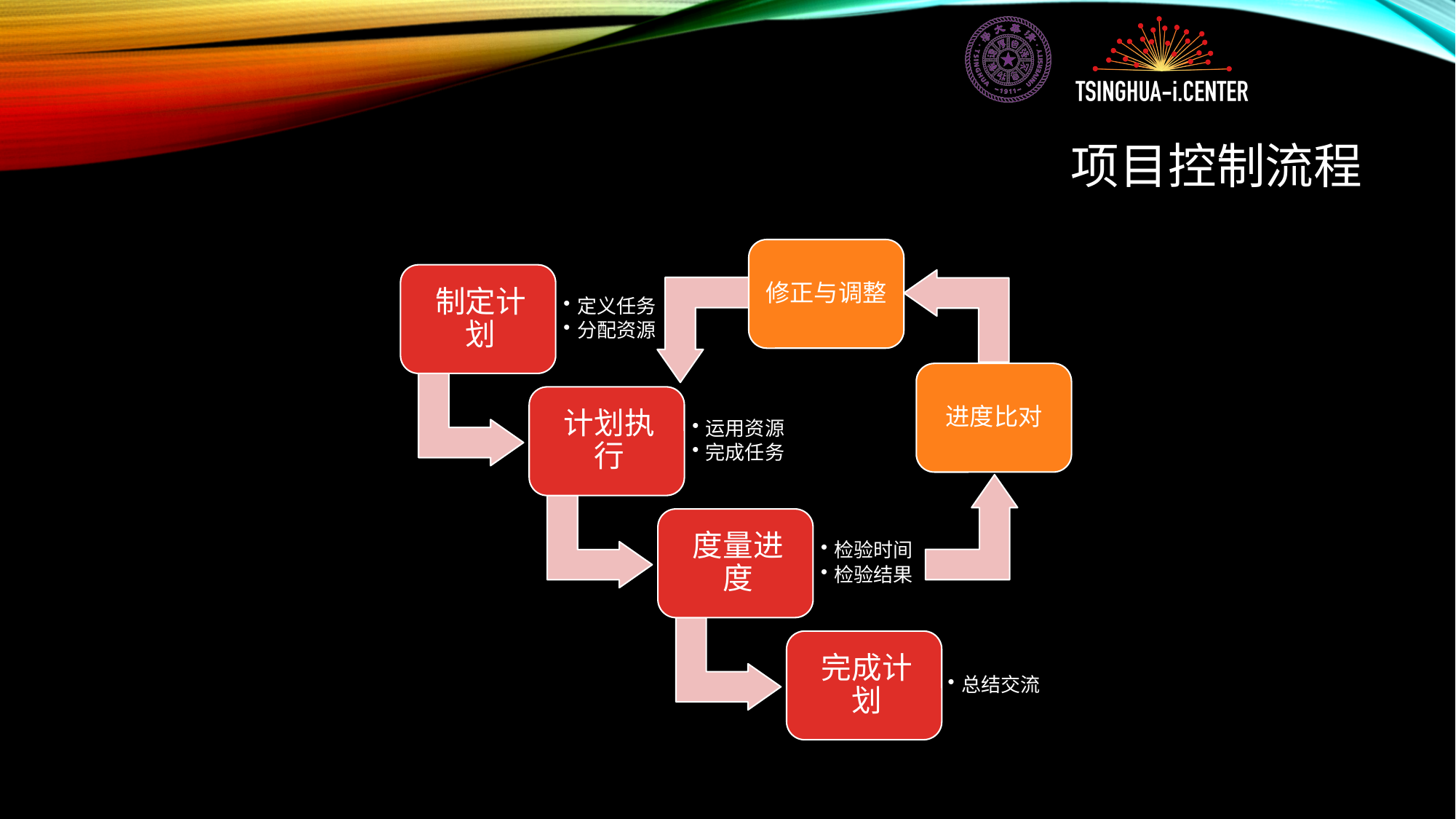

# 项目控制流程

修正与调整
制定计划
定义任务
分配资源
计划执行
运用资源
完成任务
度量进度
检验时间
检验结果
完成计划
总结交流

进度比对